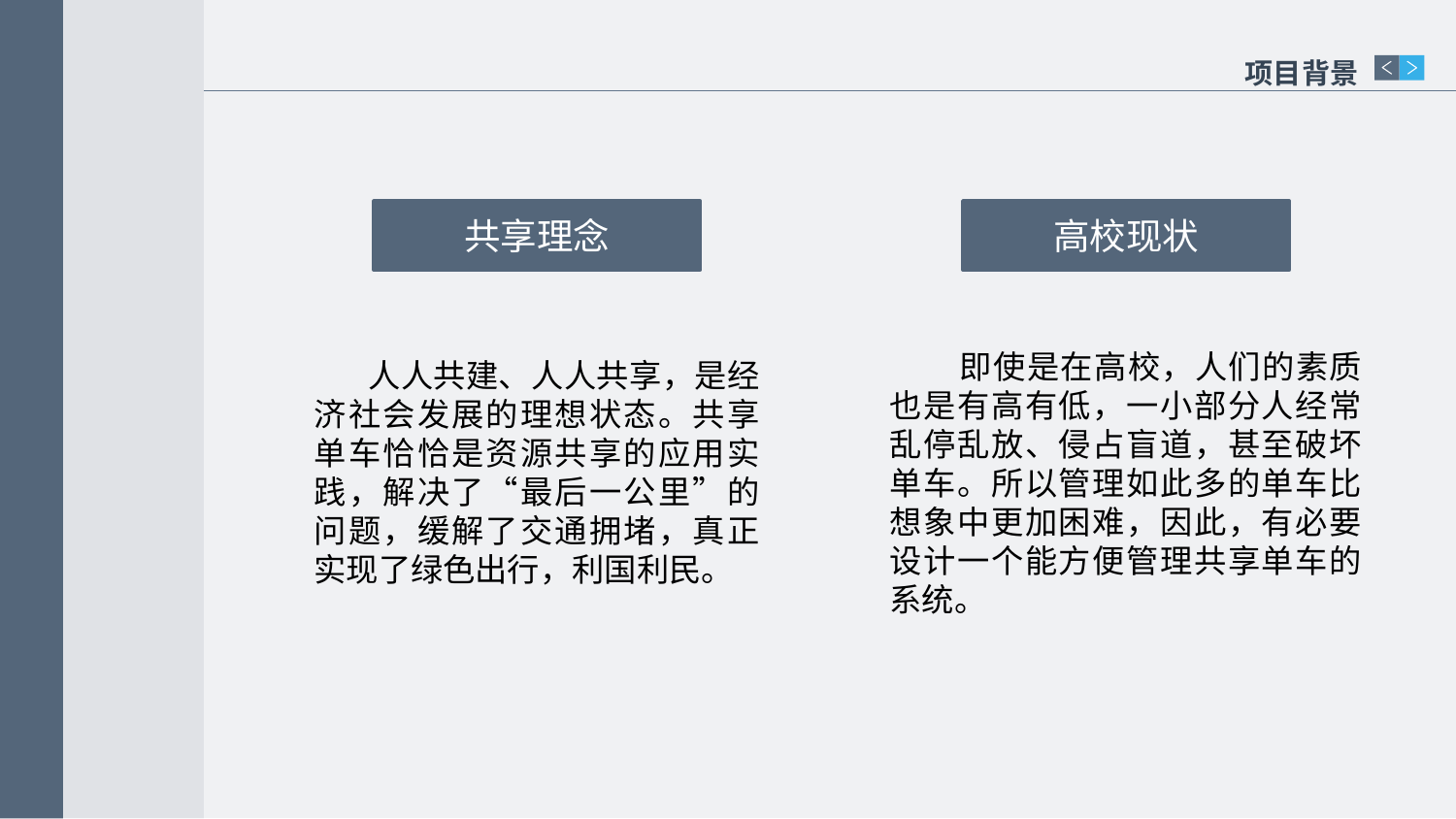

项目背景

共享理念
高校现状
       即使是在高校，人们的素质也是有高有低，一小部分人经常乱停乱放、侵占盲道，甚至破坏单车。所以管理如此多的单车比想象中更加困难，因此，有必要设计一个能方便管理共享单车的系统。

      人人共建、人人共享，是经济社会发展的理想状态。共享单车恰恰是资源共享的应用实践，解决了“最后一公里”的问题，缓解了交通拥堵，真正实现了绿色出行，利国利民。